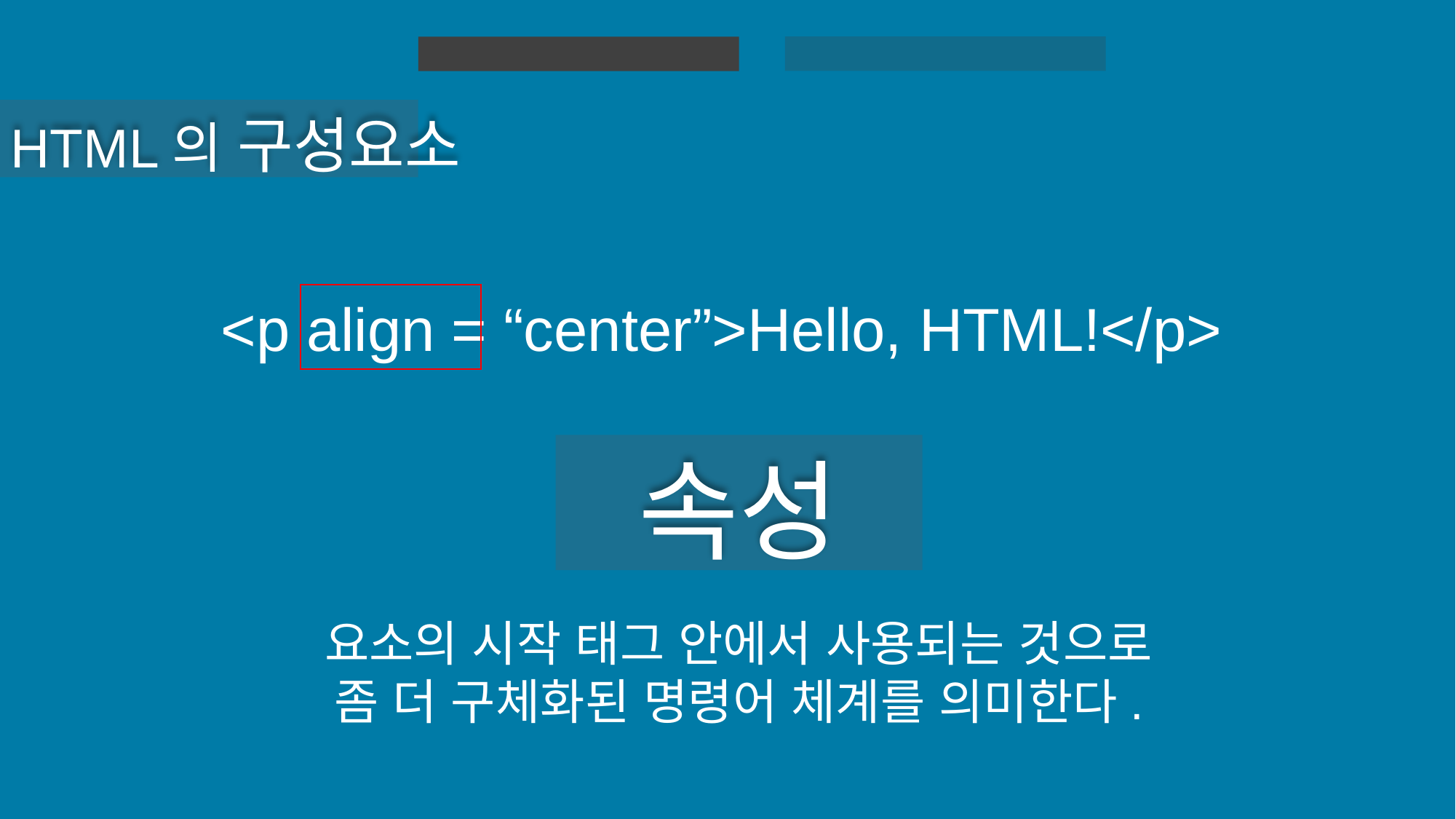

HTML 실습
HTML

HTML의 구성요소
<p align = “center”>Hello, HTML!</p>

속성
요소의 시작 태그 안에서 사용되는 것으로
좀 더 구체화된 명령어 체계를 의미한다.